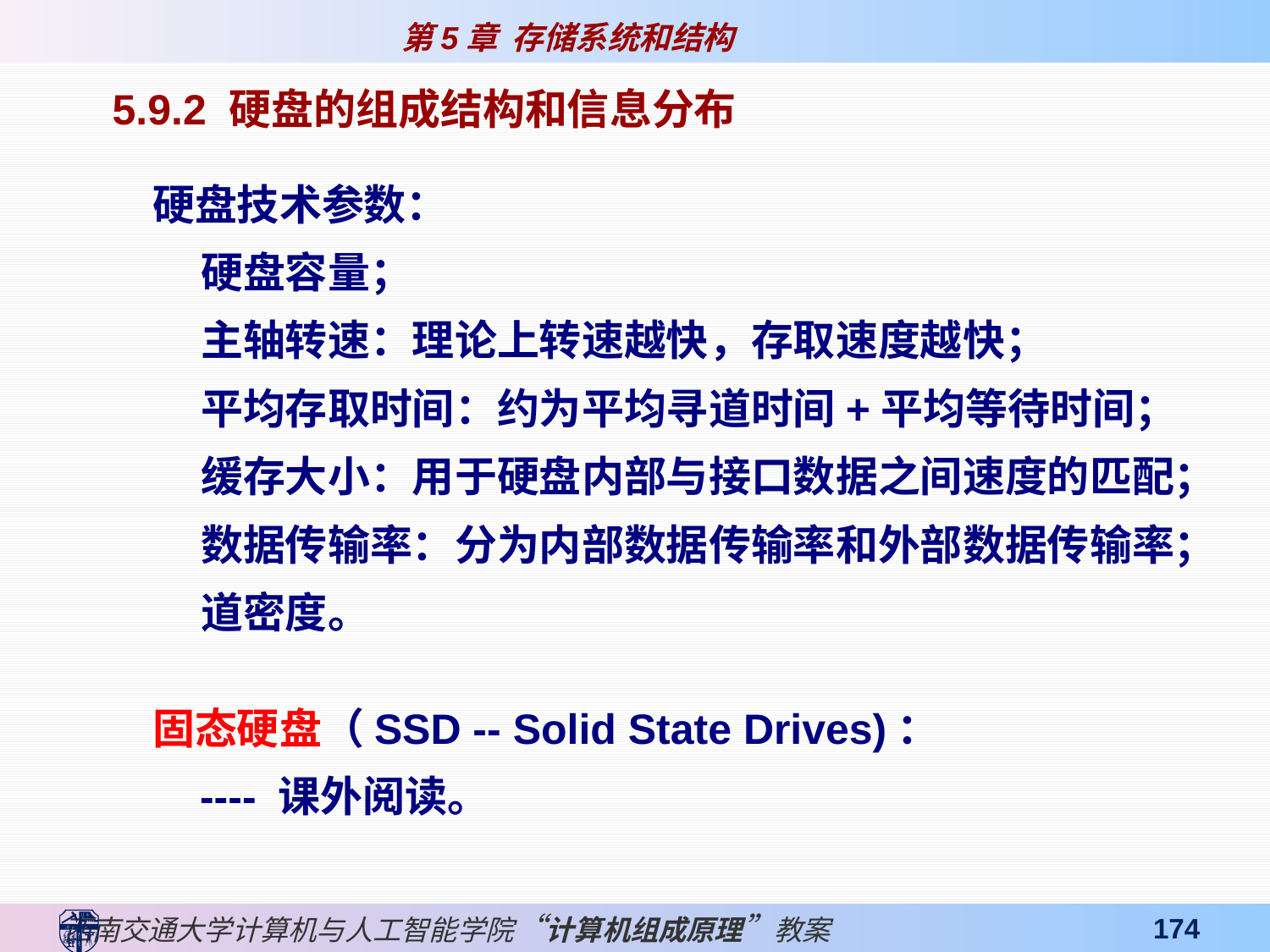

5.9.2 硬盘的组成结构和信息分布
硬盘技术参数：
    硬盘容量；
    主轴转速：理论上转速越快，存取速度越快；
    平均存取时间：约为平均寻道时间+平均等待时间；
    缓存大小：用于硬盘内部与接口数据之间速度的匹配；
    数据传输率：分为内部数据传输率和外部数据传输率；
    道密度。
固态硬盘（SSD -- Solid State Drives)：
    ---- 课外阅读。